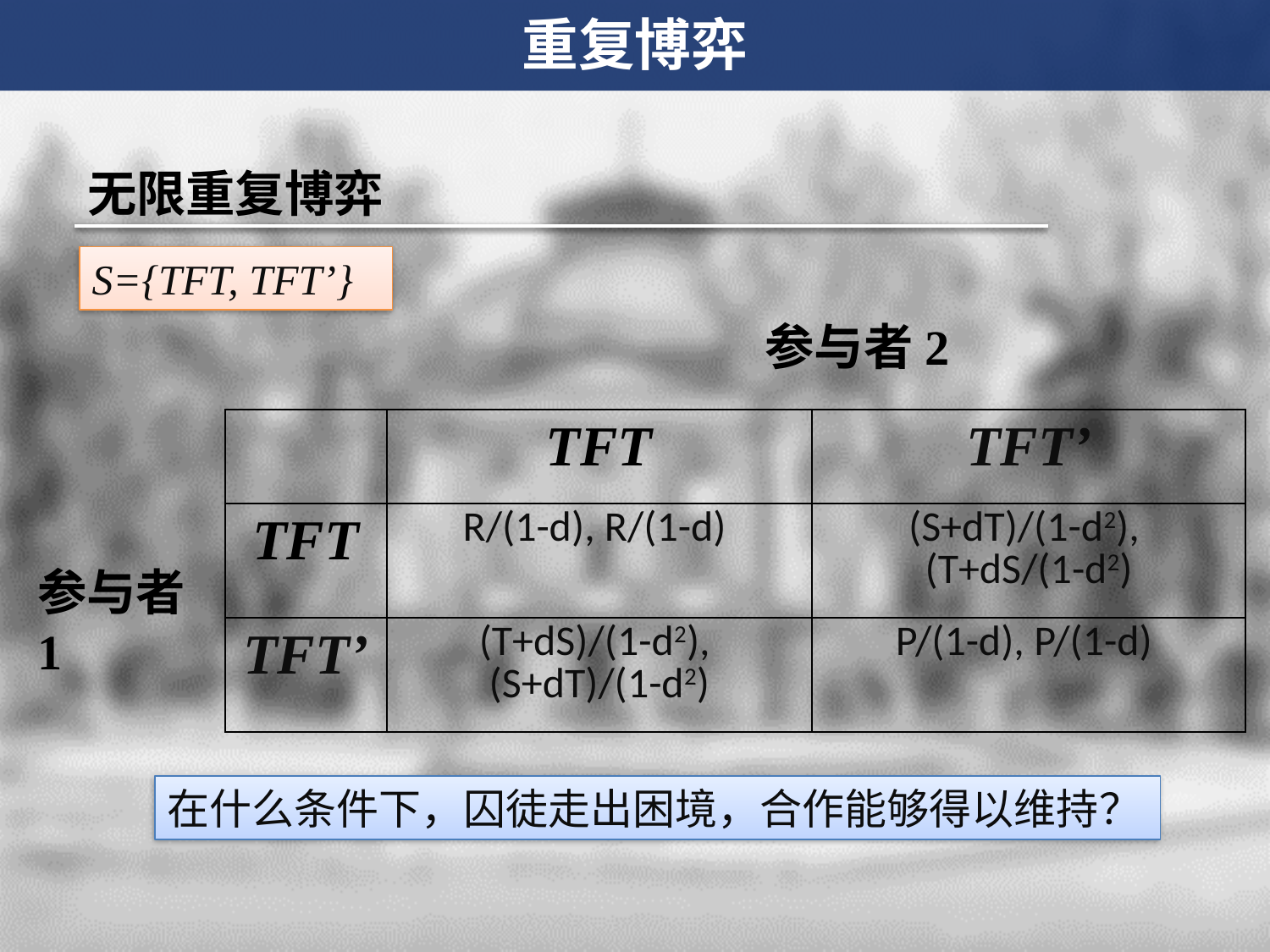

重复博弈

无限重复博弈
S={TFT, TFT’}
参与者2
|  | TFT | TFT’ |
| --- | --- | --- |
| TFT | R/(1-d), R/(1-d) | (S+dT)/(1-d2), (T+dS/(1-d2) |
| TFT’ | (T+dS)/(1-d2), (S+dT)/(1-d2) | P/(1-d), P/(1-d) |
参与者1
在什么条件下，囚徒走出困境，合作能够得以维持？